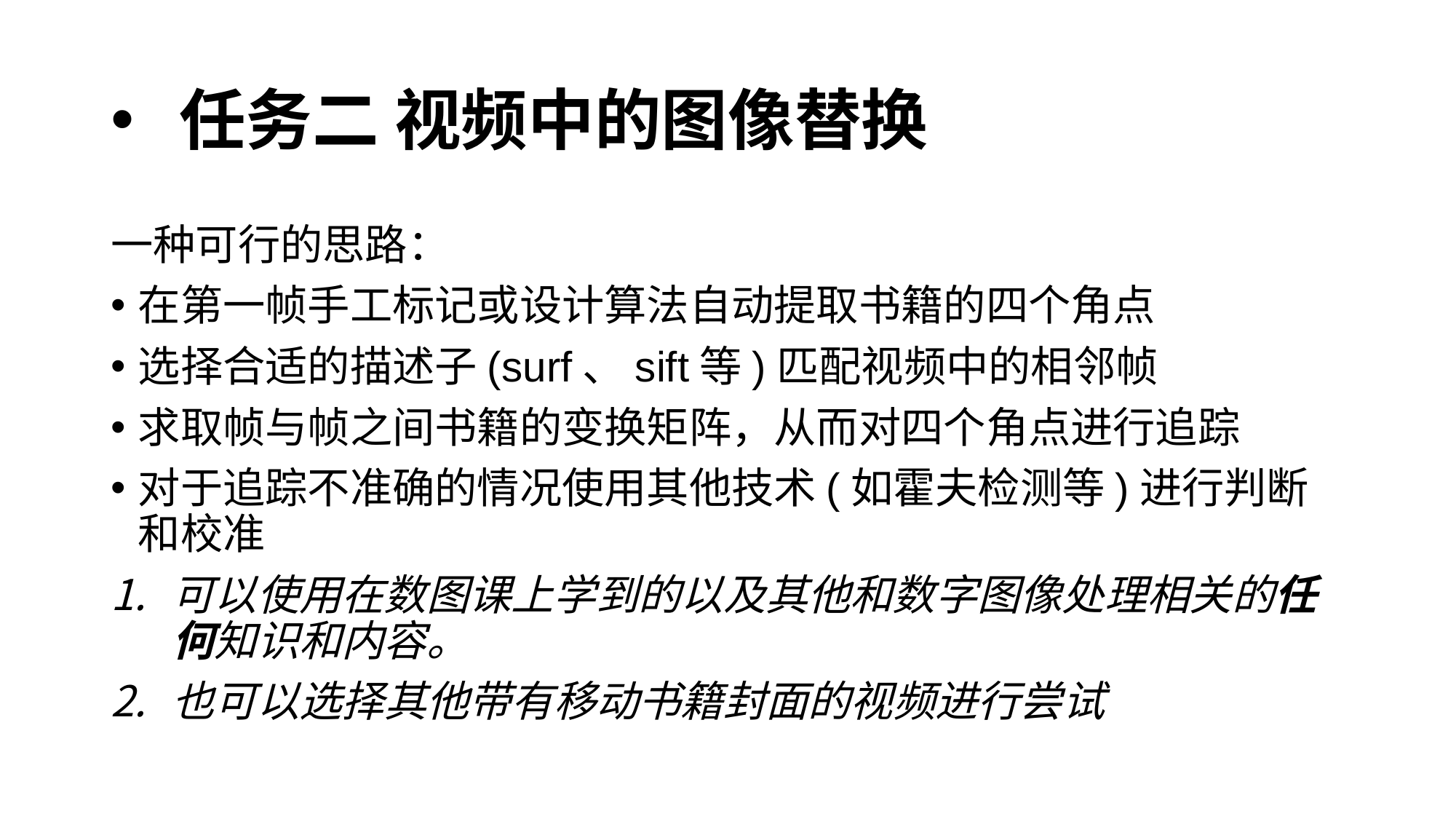

# 任务二 视频中的图像替换
一种可行的思路：
在第一帧手工标记或设计算法自动提取书籍的四个角点
选择合适的描述子(surf、sift等)匹配视频中的相邻帧
求取帧与帧之间书籍的变换矩阵，从而对四个角点进行追踪
对于追踪不准确的情况使用其他技术(如霍夫检测等)进行判断和校准
可以使用在数图课上学到的以及其他和数字图像处理相关的任何知识和内容。
也可以选择其他带有移动书籍封面的视频进行尝试